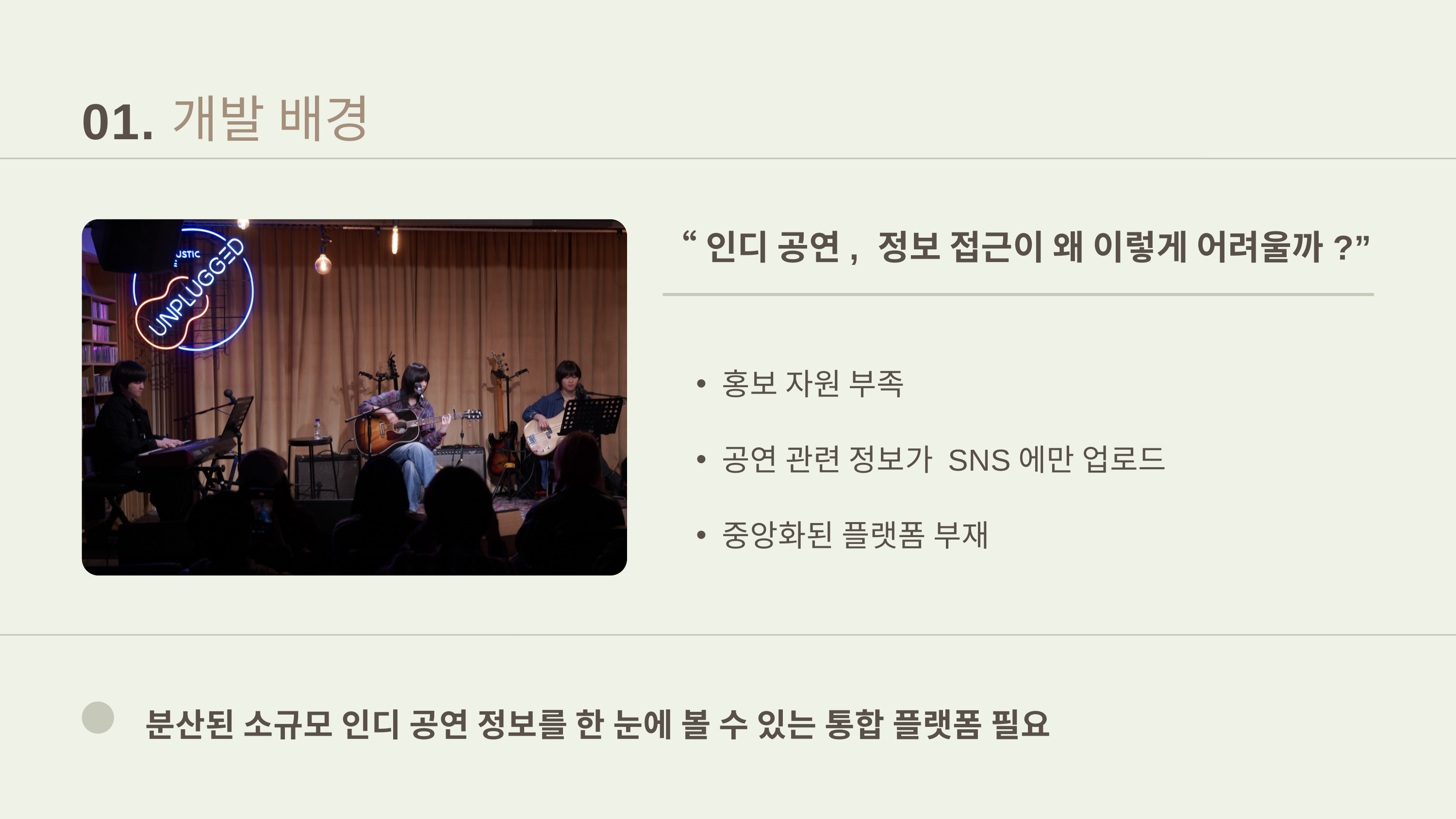

개발 배경
01.

“인디 공연, 정보 접근이 왜 이렇게 어려울까?”

홍보 자원 부족
공연 관련 정보가 SNS에만 업로드
중앙화된 플랫폼 부재

분산된 소규모 인디 공연 정보를 한 눈에 볼 수 있는 통합 플랫폼 필요